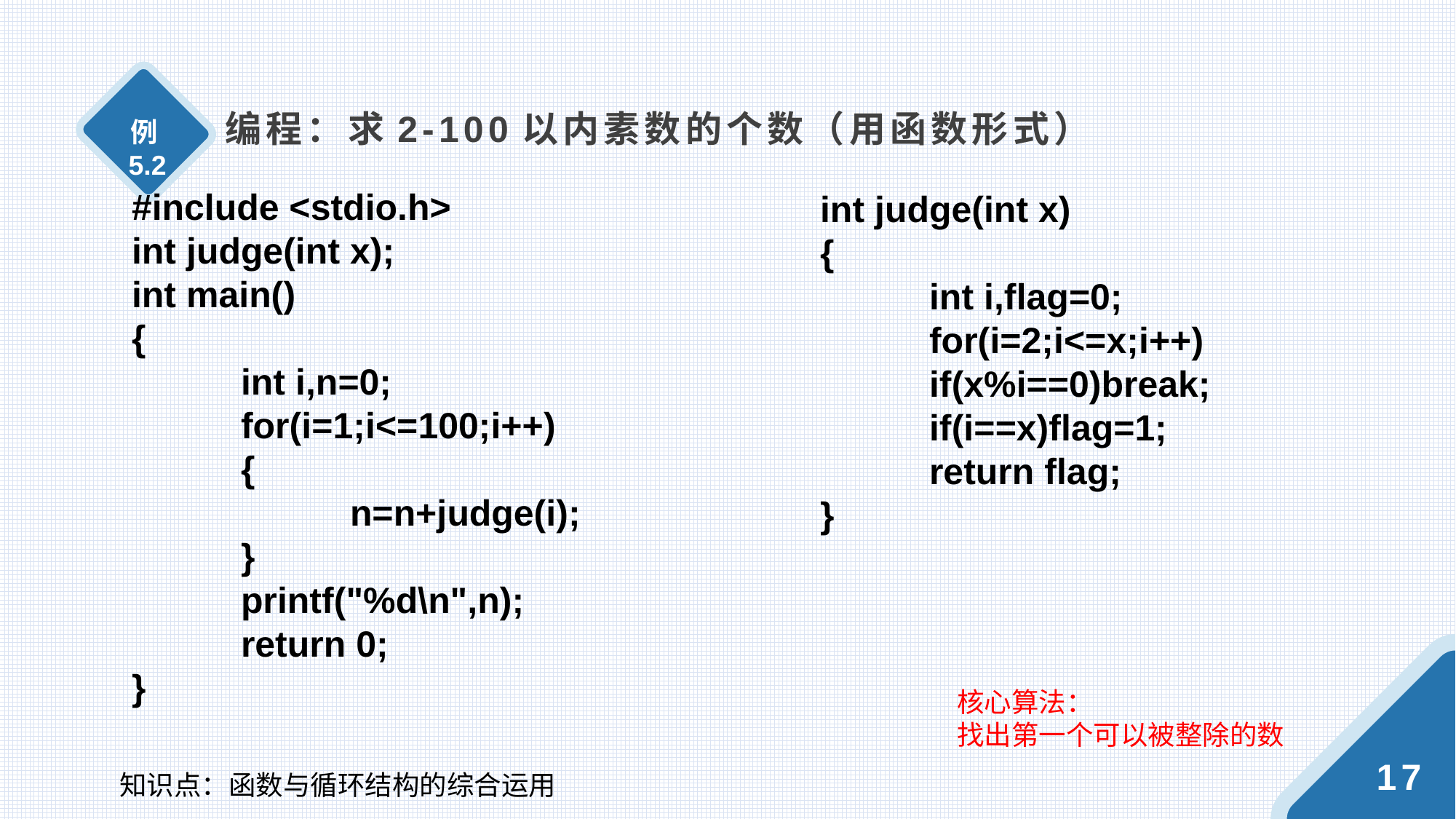

编程：求2-100以内素数的个数（用函数形式）
例5.2
#include <stdio.h>
int judge(int x);
int main()
{
	int i,n=0;
	for(i=1;i<=100;i++)
	{
		n=n+judge(i);
	}
	printf("%d\n",n);
	return 0;
}

int judge(int x)
{
	int i,flag=0;
	for(i=2;i<=x;i++)
	if(x%i==0)break;
	if(i==x)flag=1;
	return flag;
}

核心算法：
找出第一个可以被整除的数

17
知识点：函数与循环结构的综合运用